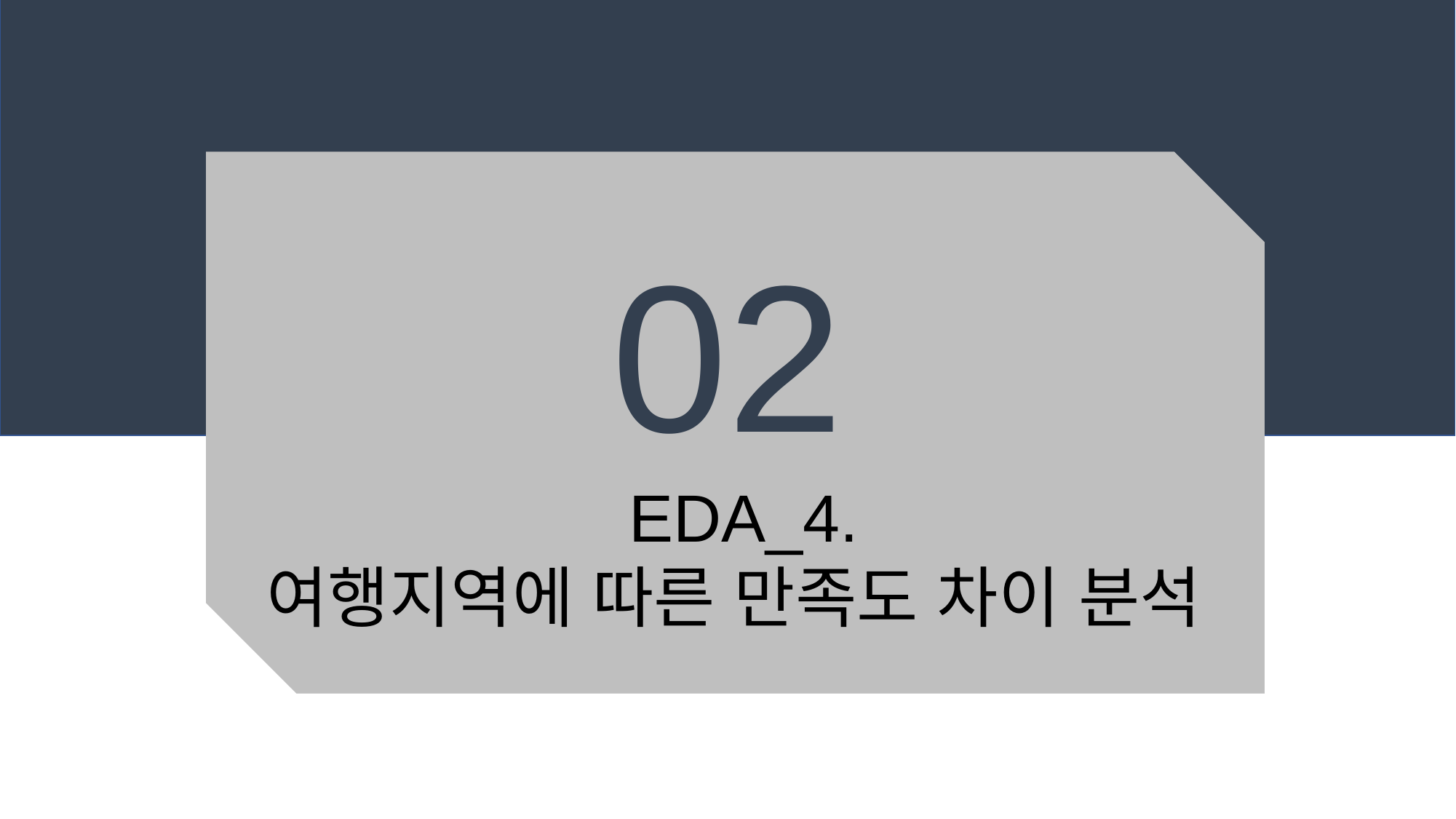

02
EDA_4.
여행지역에 따른 만족도 차이 분석